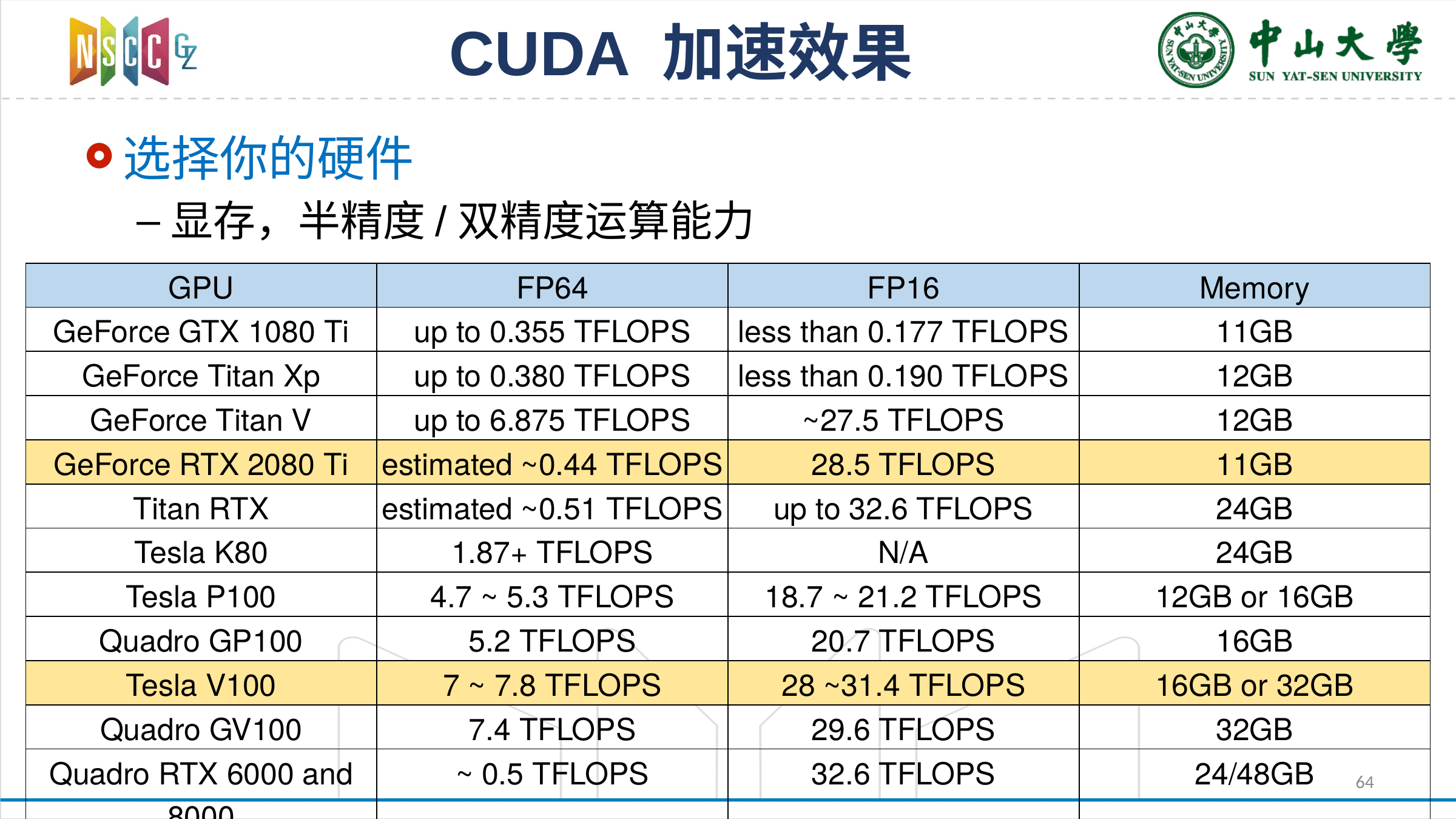

# CUDA 加速效果
选择你的硬件
显存，半精度/双精度运算能力
| GPU | FP64 | FP16 | Memory |
| --- | --- | --- | --- |
| GeForce GTX 1080 Ti | up to 0.355 TFLOPS | less than 0.177 TFLOPS | 11GB |
| GeForce Titan Xp | up to 0.380 TFLOPS | less than 0.190 TFLOPS | 12GB |
| GeForce Titan V | up to 6.875 TFLOPS | ~27.5 TFLOPS | 12GB |
| GeForce RTX 2080 Ti | estimated ~0.44 TFLOPS | 28.5 TFLOPS | 11GB |
| Titan RTX | estimated ~0.51 TFLOPS | up to 32.6 TFLOPS | 24GB |
| Tesla K80 | 1.87+ TFLOPS | N/A | 24GB |
| Tesla P100 | 4.7 ~ 5.3 TFLOPS | 18.7 ~ 21.2 TFLOPS | 12GB or 16GB |
| Quadro GP100 | 5.2 TFLOPS | 20.7 TFLOPS | 16GB |
| Tesla V100 | 7 ~ 7.8 TFLOPS | 28 ~31.4 TFLOPS | 16GB or 32GB |
| Quadro GV100 | 7.4 TFLOPS | 29.6 TFLOPS | 32GB |
| Quadro RTX 6000 and 8000 | ~ 0.5 TFLOPS | 32.6 TFLOPS | 24/48GB |
| Tesla T4 | estimated ~0.25 TFLOPS | 16.2 TFLOPS | 16GB |

64